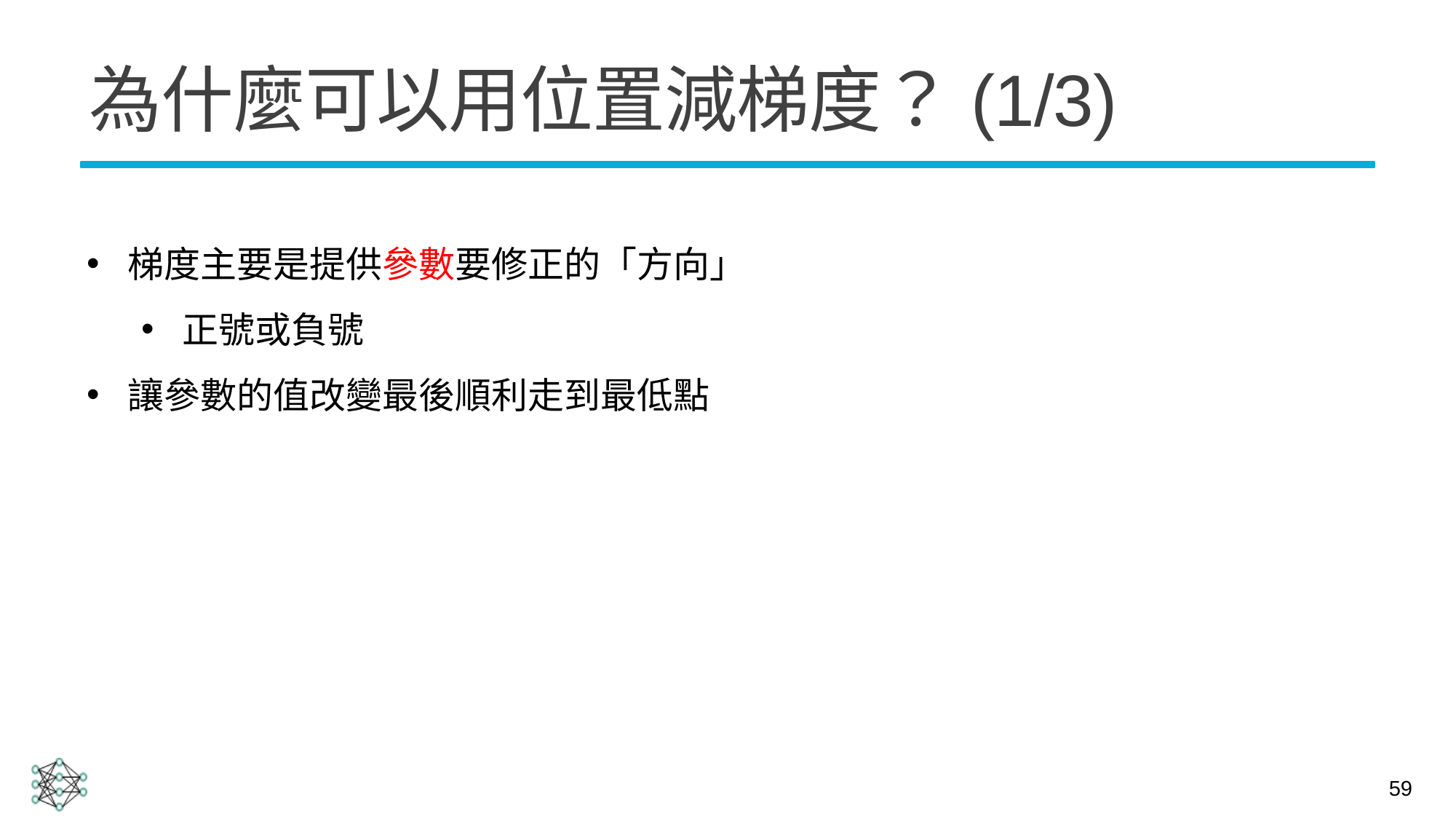

# 為什麼可以用位置減梯度？(1/3)
梯度主要是提供參數要修正的「方向」
正號或負號
讓參數的值改變最後順利走到最低點
59